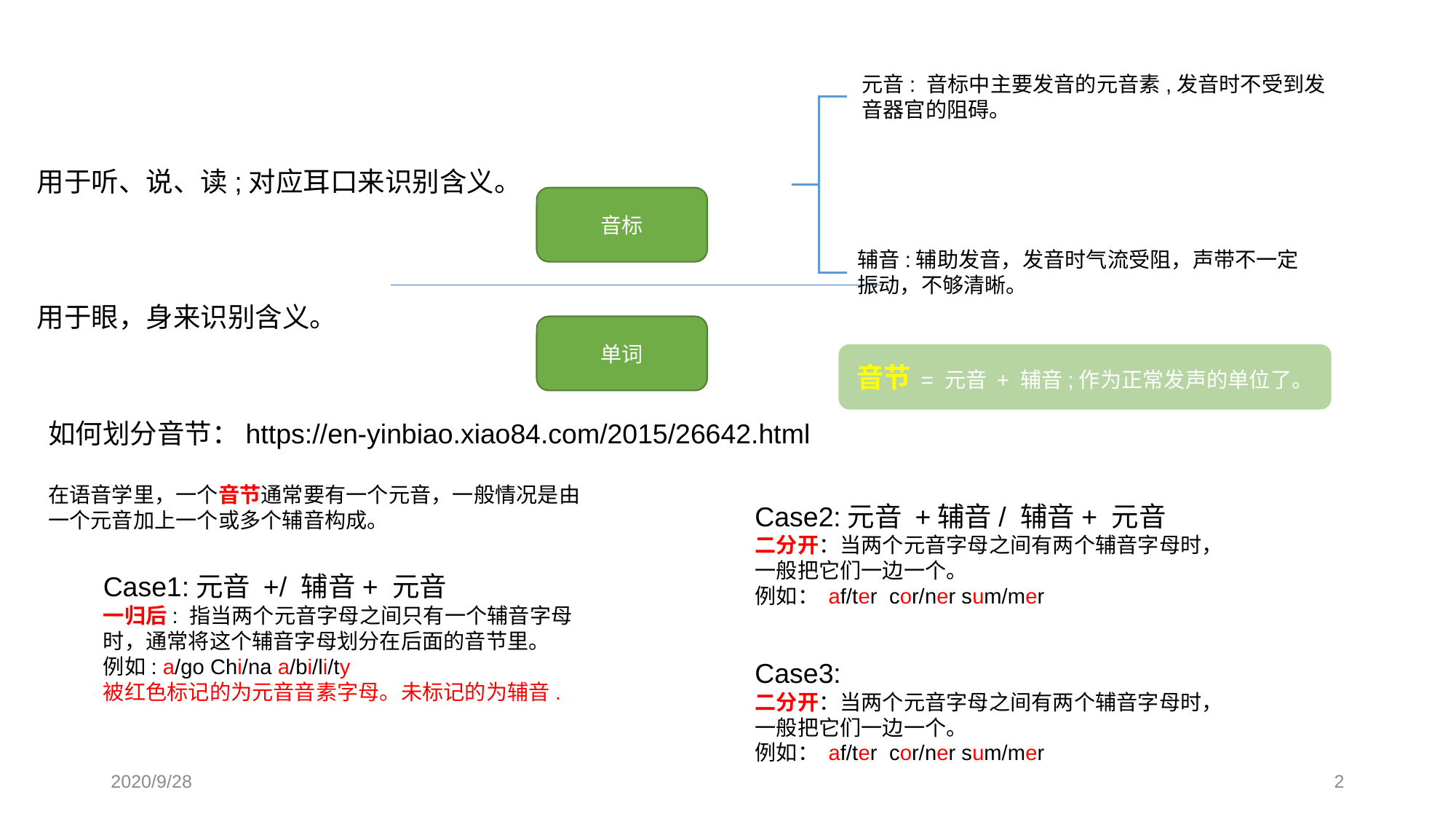

元音: 音标中主要发音的元音素,发音时不受到发音器官的阻碍。

用于听、说、读;对应耳口来识别含义。
音标
辅音:辅助发音，发音时气流受阻，声带不一定振动，不够清晰。
用于眼，身来识别含义。
单词
音节 = 元音 + 辅音;作为正常发声的单位了。
如何划分音节：https://en-yinbiao.xiao84.com/2015/26642.html
在语音学里，一个音节通常要有一个元音，一般情况是由一个元音加上一个或多个辅音构成。
Case2:元音 +辅音/ 辅音+ 元音
二分开：当两个元音字母之间有两个辅音字母时，一般把它们一边一个。
例如： af/ter  cor/ner sum/mer
Case1:元音 +/ 辅音+ 元音
一归后: 指当两个元音字母之间只有一个辅音字母时，通常将这个辅音字母划分在后面的音节里。
例如: a/go Chi/na a/bi/li/ty
被红色标记的为元音音素字母。未标记的为辅音.
Case3:
二分开：当两个元音字母之间有两个辅音字母时，一般把它们一边一个。
例如： af/ter  cor/ner sum/mer
2020/9/28
2